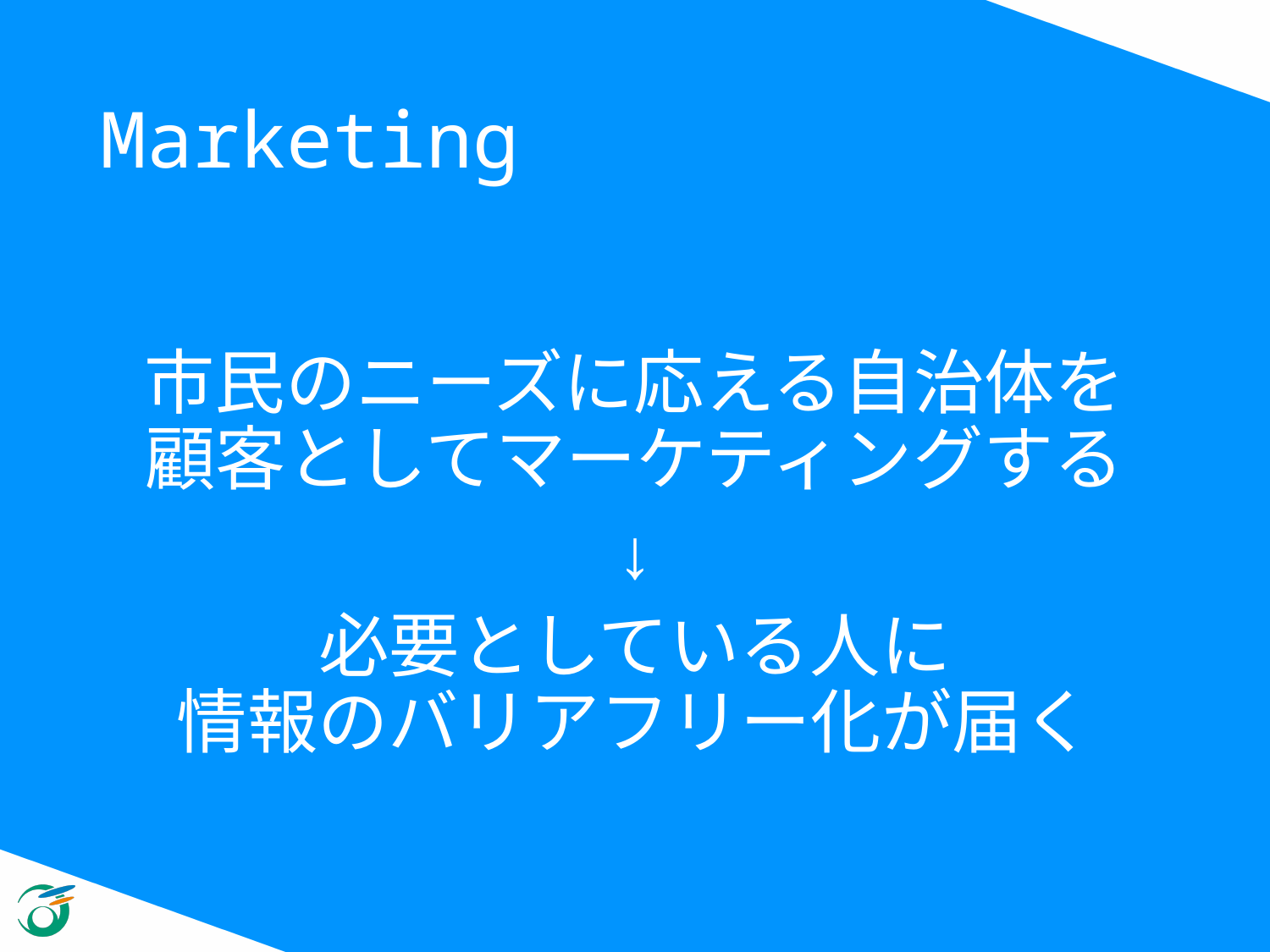

# Marketing
市民のニーズに応える自治体を
顧客としてマーケティングする
↓
必要としている人に
情報のバリアフリー化が届く